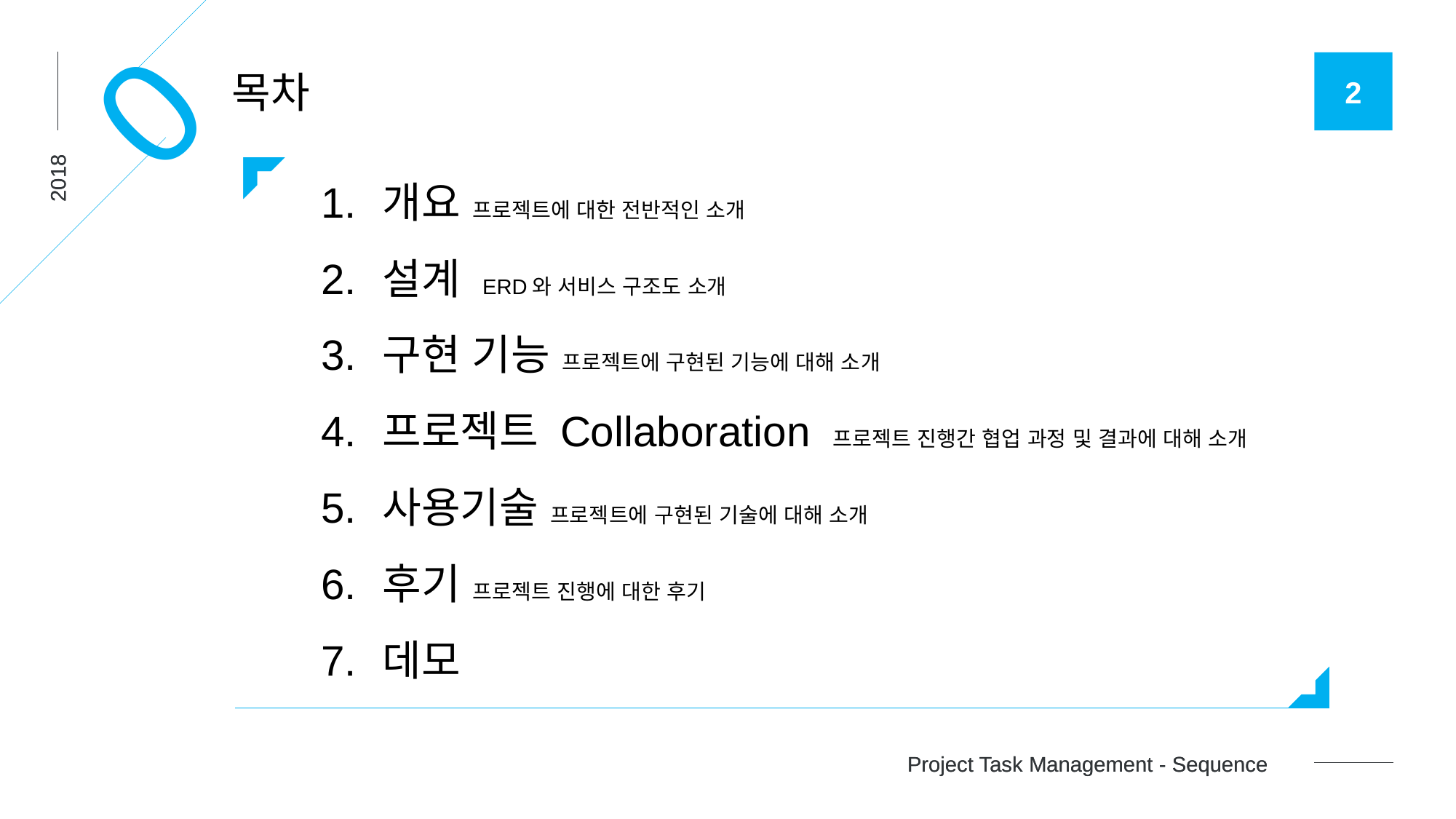

0
목차
개요 프로젝트에 대한 전반적인 소개
설계 ERD와 서비스 구조도 소개
구현 기능 프로젝트에 구현된 기능에 대해 소개
프로젝트 Collaboration 프로젝트 진행간 협업 과정 및 결과에 대해 소개
사용기술 프로젝트에 구현된 기술에 대해 소개
후기 프로젝트 진행에 대한 후기
데모

2018

Project Task Management - Sequence